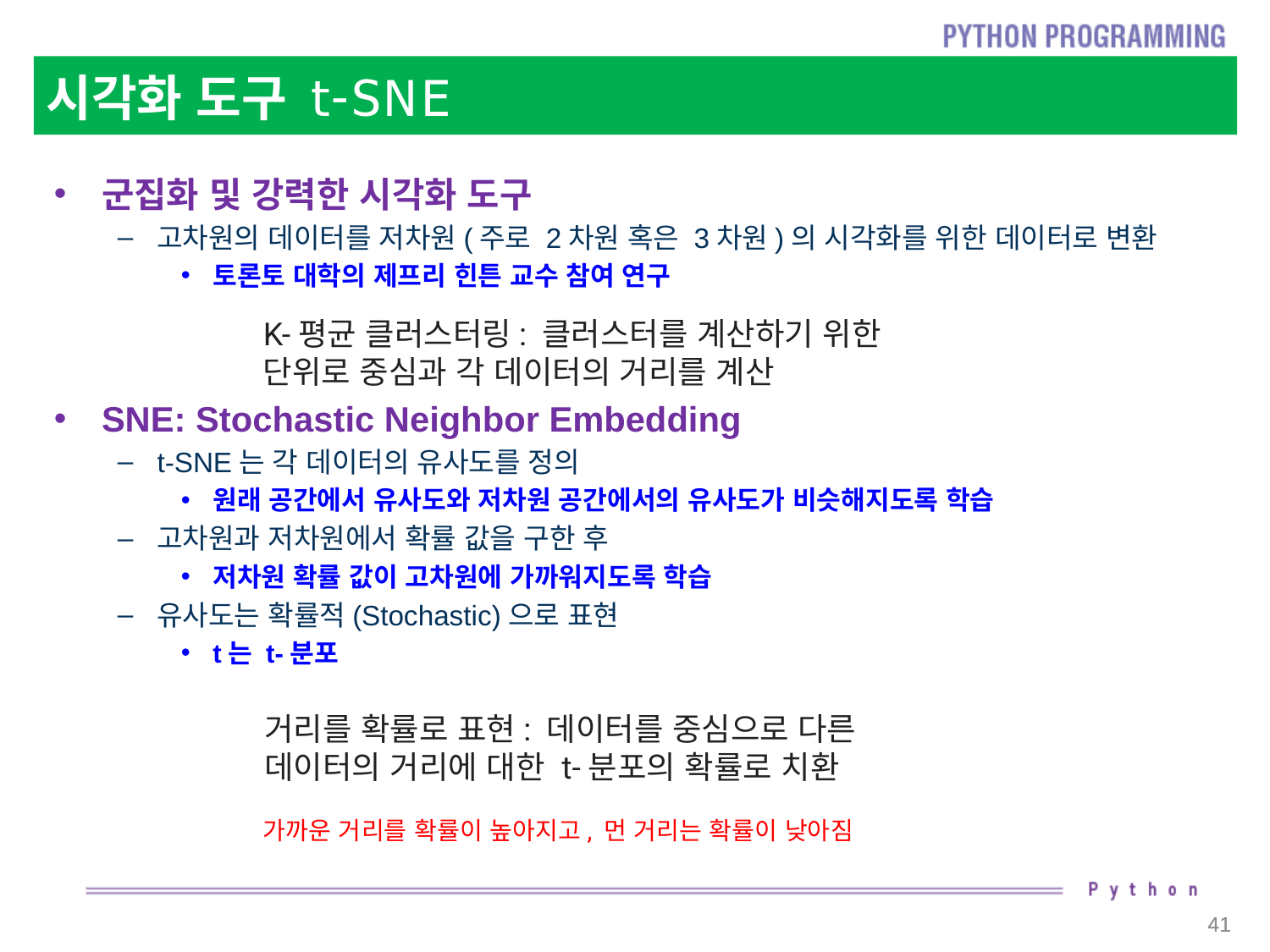

# 시각화 도구 t-SNE
군집화 및 강력한 시각화 도구
고차원의 데이터를 저차원(주로 2차원 혹은 3차원)의 시각화를 위한 데이터로 변환
토론토 대학의 제프리 힌튼 교수 참여 연구

SNE: Stochastic Neighbor Embedding
t-SNE는 각 데이터의 유사도를 정의
원래 공간에서 유사도와 저차원 공간에서의 유사도가 비슷해지도록 학습
고차원과 저차원에서 확률 값을 구한 후
저차원 확률 값이 고차원에 가까워지도록 학습
유사도는 확률적(Stochastic)으로 표현
t는 t-분포

K-평균 클러스터링: 클러스터를 계산하기 위한 단위로 중심과 각 데이터의 거리를 계산
거리를 확률로 표현: 데이터를 중심으로 다른 데이터의 거리에 대한 t-분포의 확률로 치환
가까운 거리를 확률이 높아지고, 먼 거리는 확률이 낮아짐
41